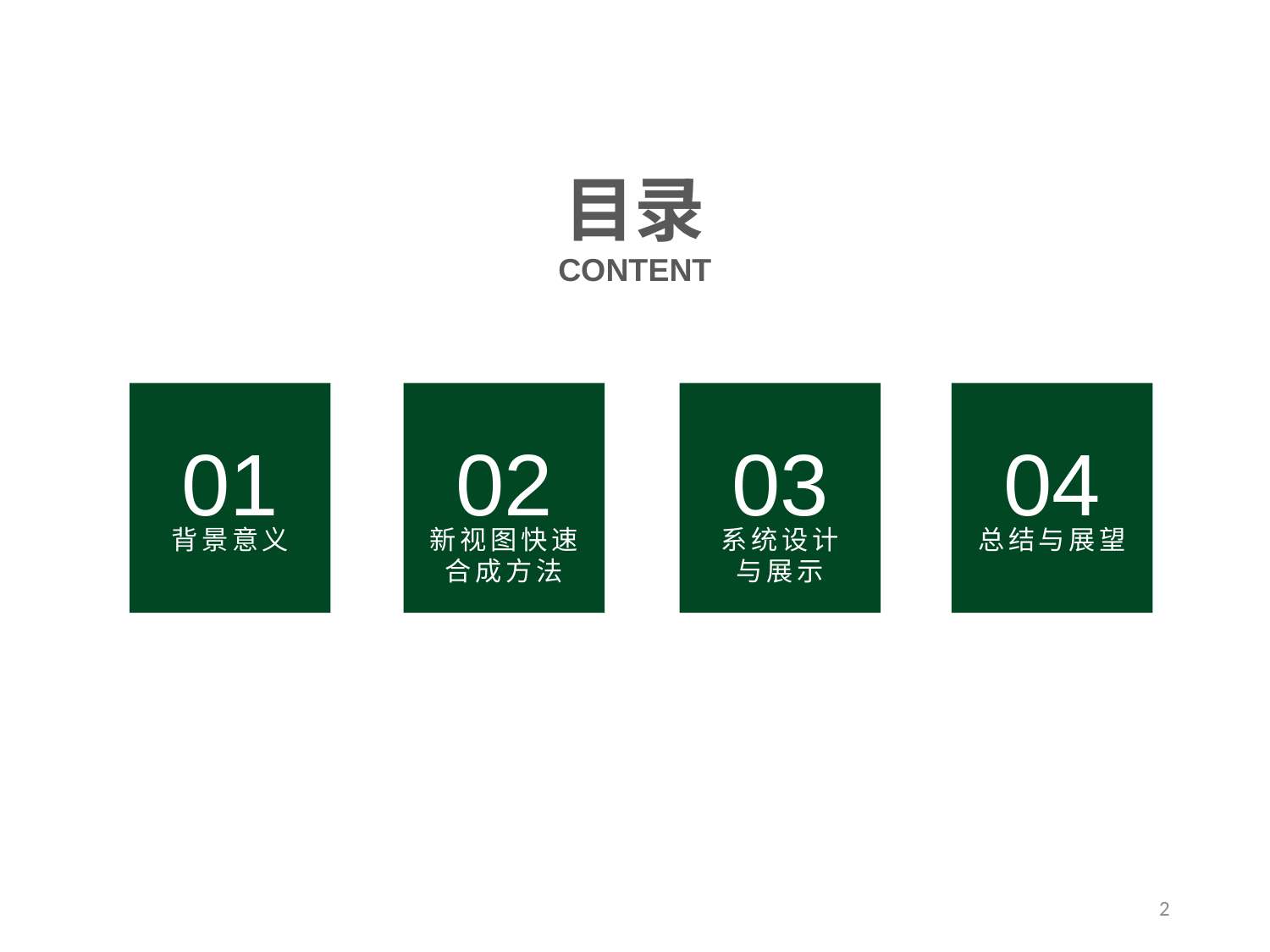

目录
CONTENT

03
系统设计
与展示

04
总结与展望

02
新视图快速
合成方法

01
背景意义
2